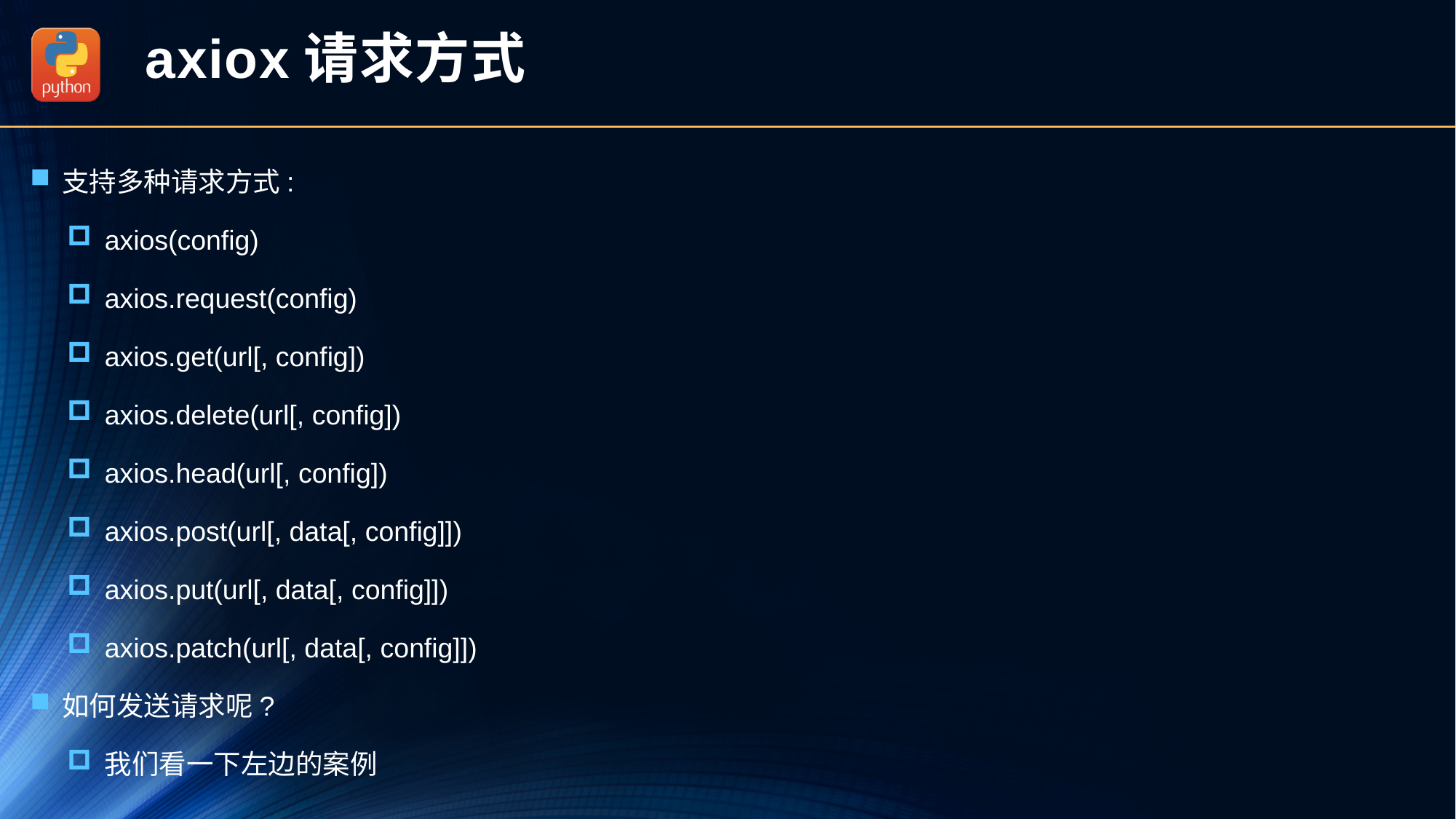

# axiox请求方式
支持多种请求方式:
axios(config)
axios.request(config)
axios.get(url[, config])
axios.delete(url[, config])
axios.head(url[, config])
axios.post(url[, data[, config]])
axios.put(url[, data[, config]])
axios.patch(url[, data[, config]])
如何发送请求呢?
我们看一下左边的案例